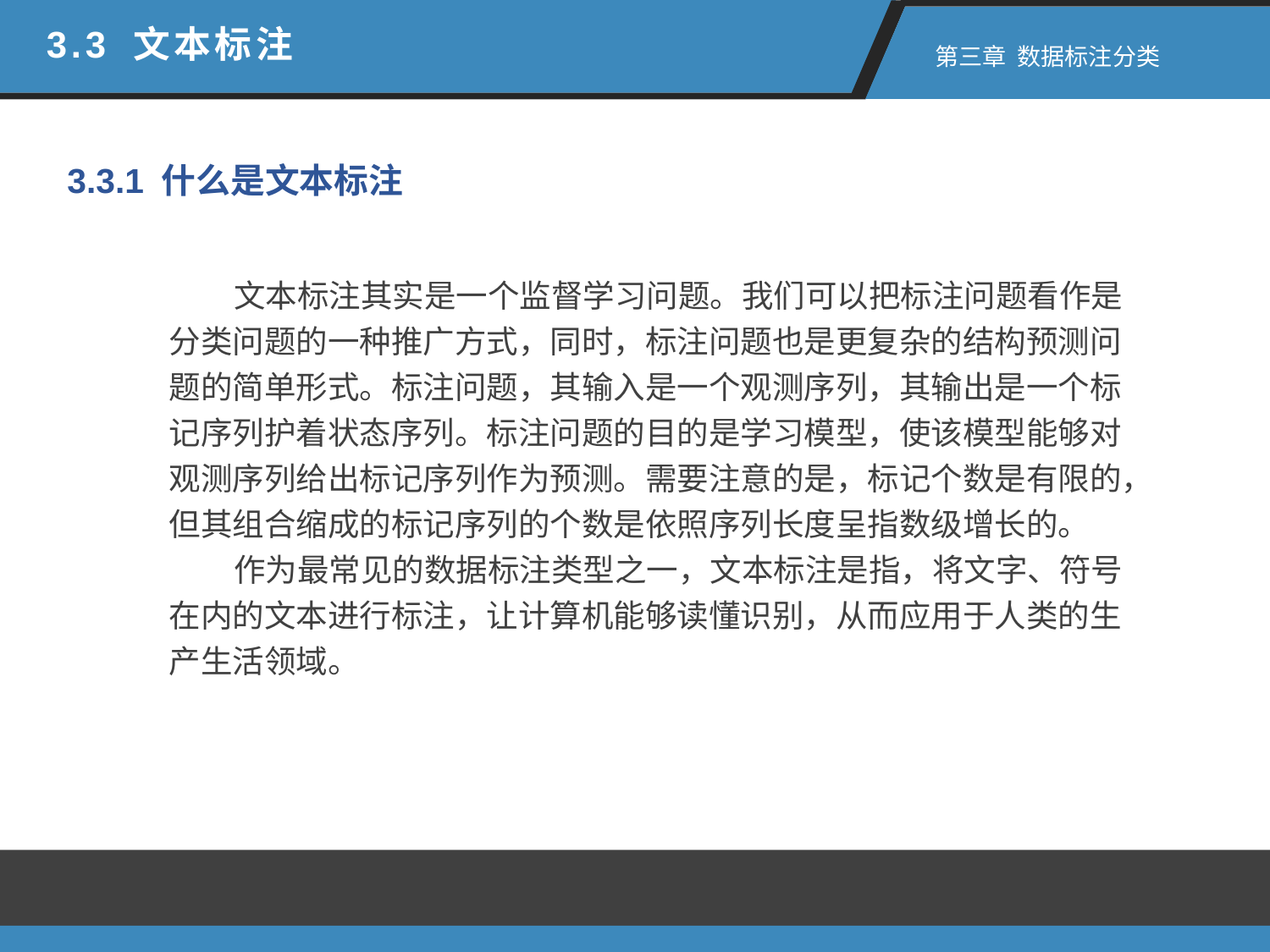

3.3 文本标注
  第三章  数据标注分类
3.3.1 什么是文本标注
        文本标注其实是一个监督学习问题。我们可以把标注问题看作是分类问题的一种推广方式，同时，标注问题也是更复杂的结构预测问题的简单形式。标注问题，其输入是一个观测序列，其输出是一个标记序列护着状态序列。标注问题的目的是学习模型，使该模型能够对观测序列给出标记序列作为预测。需要注意的是，标记个数是有限的，但其组合缩成的标记序列的个数是依照序列长度呈指数级增长的。
        作为最常见的数据标注类型之一，文本标注是指，将文字、符号在内的文本进行标注，让计算机能够读懂识别，从而应用于人类的生产生活领域。